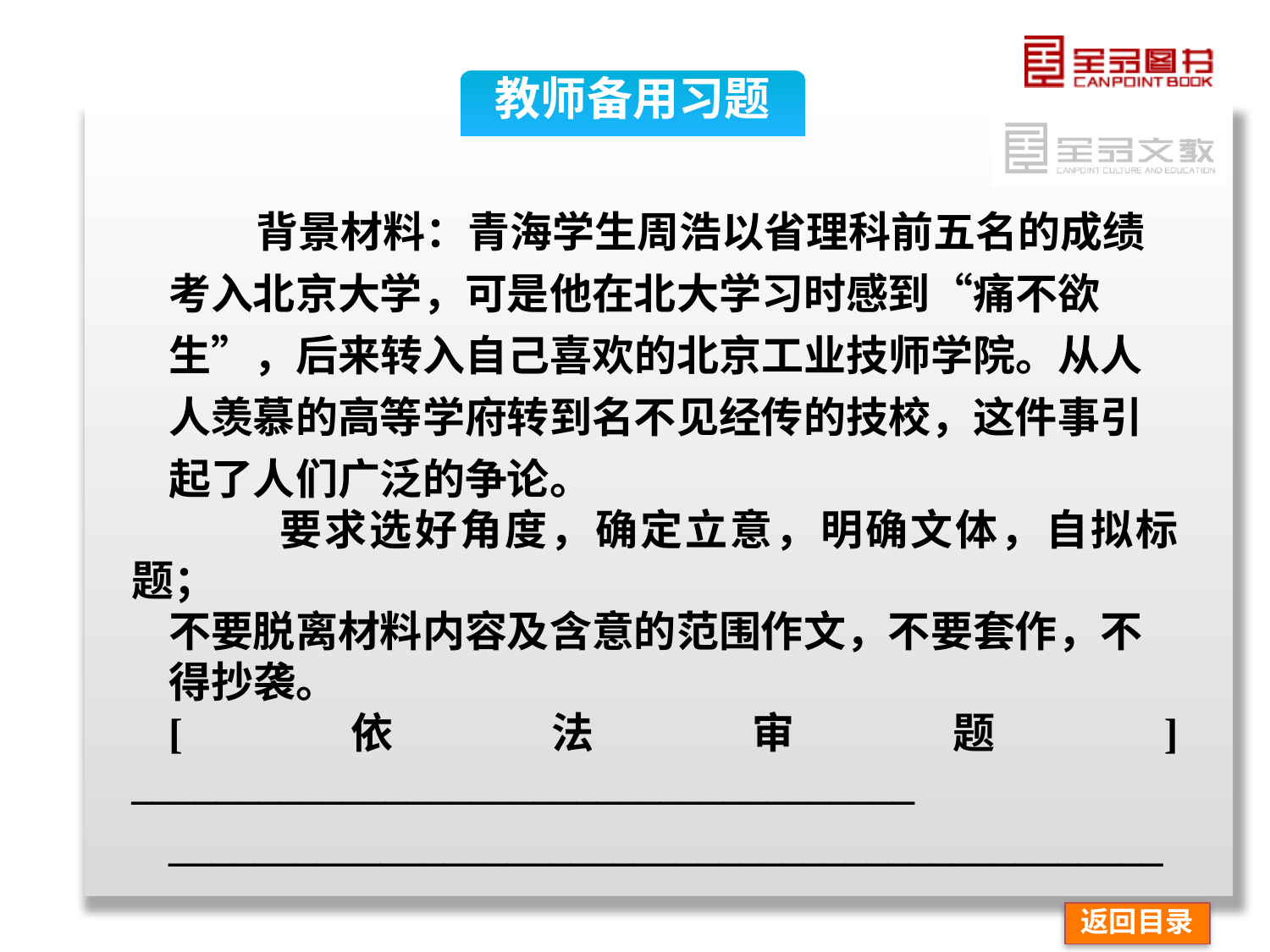

教师备用习题
            背景材料：青海学生周浩以省理科前五名的成绩
考入北京大学，可是他在北大学习时感到“痛不欲
生”，后来转入自己喜欢的北京工业技师学院。从人
人羡慕的高等学府转到名不见经传的技校，这件事引
起了人们广泛的争论。
        要求选好角度，确定立意，明确文体，自拟标题；
不要脱离材料内容及含意的范围作文，不要套作，不
得抄袭。
[依法审题] _____________________________________
_______________________________________________

返回目录